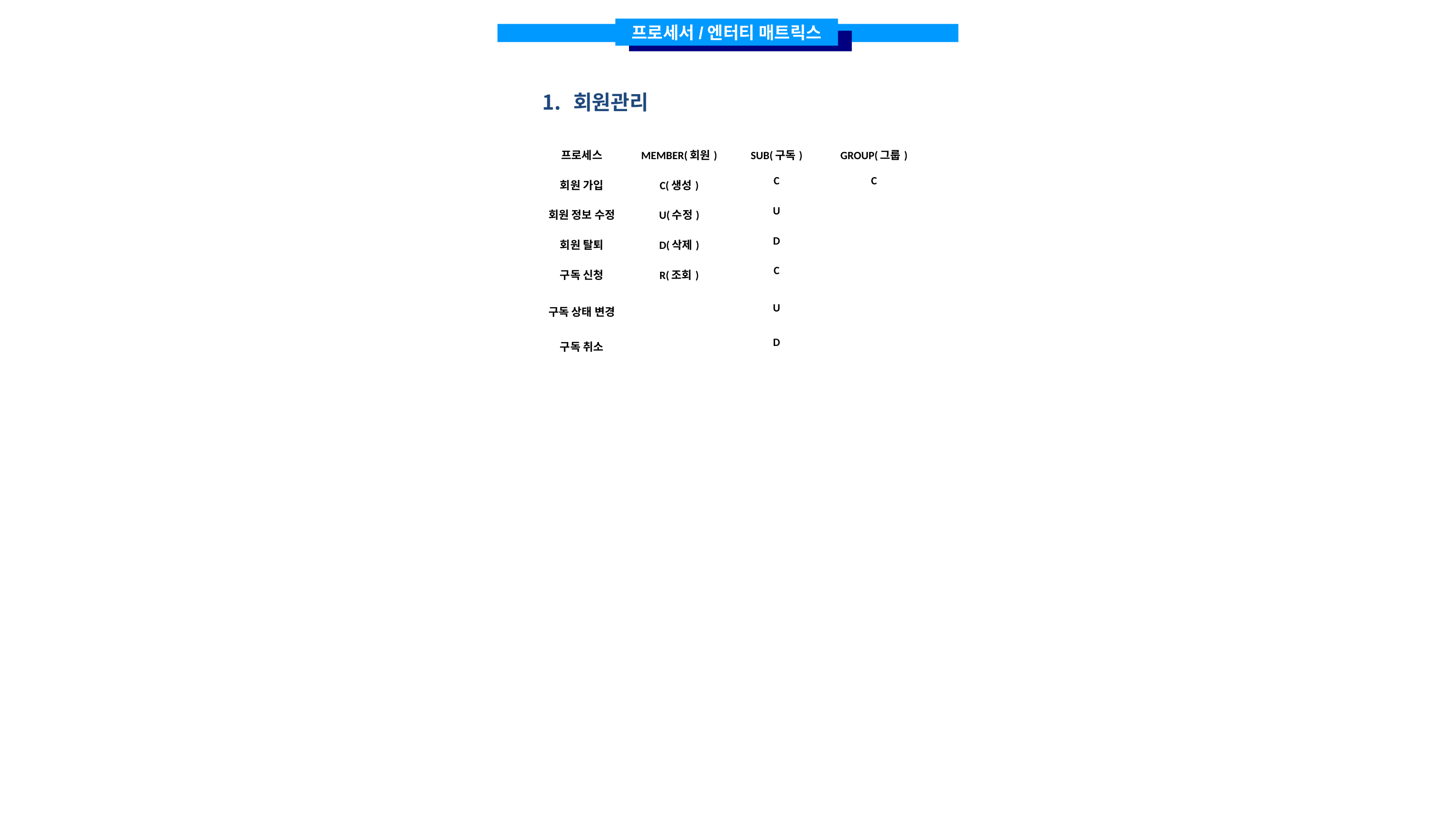

프로세서/엔터티 매트릭스

회원관리
| 프로세스 | MEMBER(회원) | SUB(구독) | GROUP(그룹) |
| --- | --- | --- | --- |
| 회원 가입 | C(생성) | C | C |
| 회원 정보 수정 | U(수정) | U |  |
| 회원 탈퇴 | D(삭제) | D |  |
| 구독 신청 | R(조회) | C |  |
| 구독 상태 변경 |  | U |  |
| 구독 취소 |  | D |  |